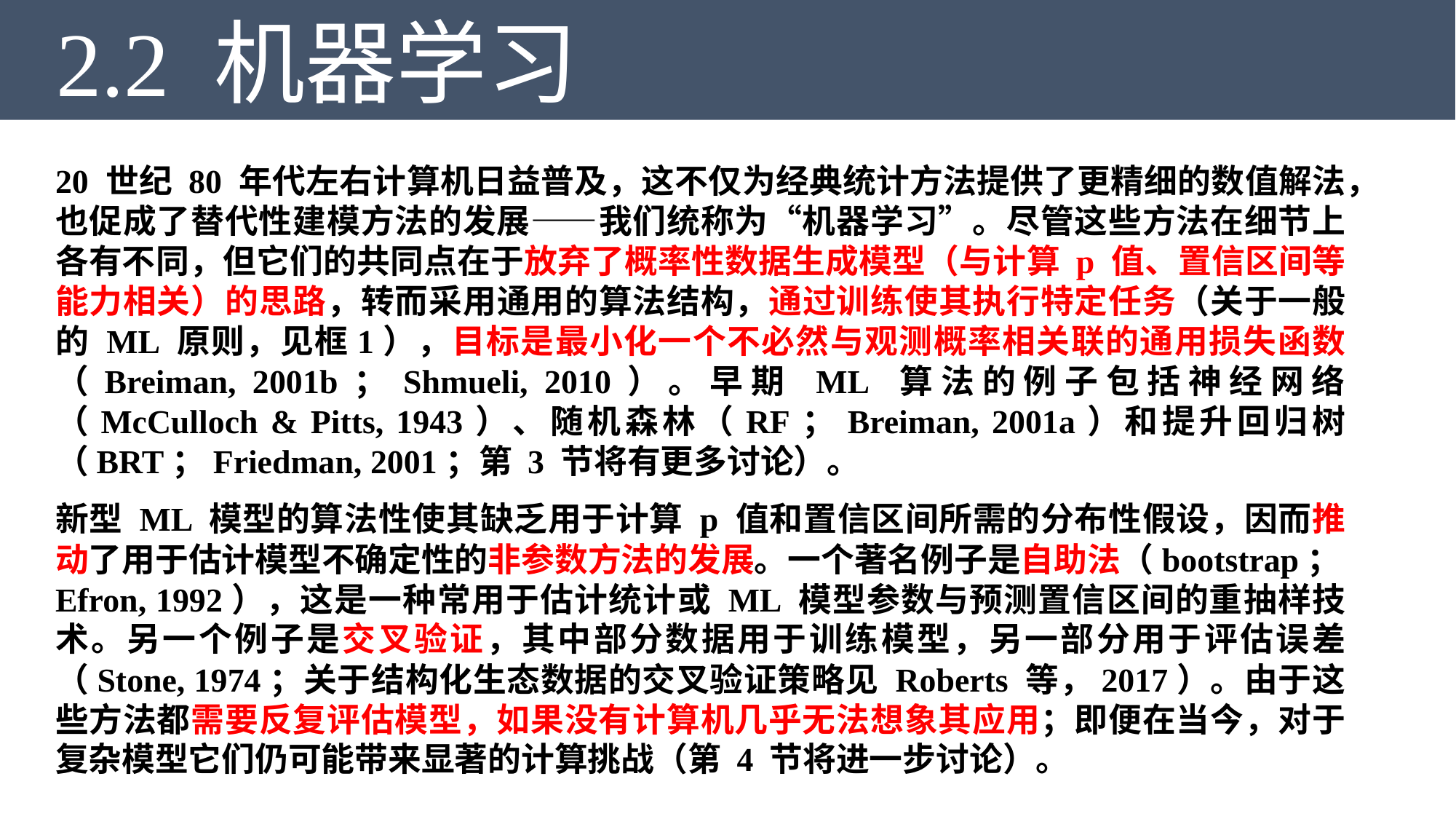

2.2 机器学习
20 世纪 80 年代左右计算机日益普及，这不仅为经典统计方法提供了更精细的数值解法，也促成了替代性建模方法的发展——我们统称为“机器学习”。尽管这些方法在细节上各有不同，但它们的共同点在于放弃了概率性数据生成模型（与计算 p 值、置信区间等能力相关）的思路，转而采用通用的算法结构，通过训练使其执行特定任务（关于一般的 ML 原则，见框1），目标是最小化一个不必然与观测概率相关联的通用损失函数（Breiman, 2001b；Shmueli, 2010）。早期 ML 算法的例子包括神经网络（McCulloch & Pitts, 1943）、随机森林（RF；Breiman, 2001a）和提升回归树（BRT；Friedman, 2001；第 3 节将有更多讨论）。
新型 ML 模型的算法性使其缺乏用于计算 p 值和置信区间所需的分布性假设，因而推动了用于估计模型不确定性的非参数方法的发展。一个著名例子是自助法（bootstrap；Efron, 1992），这是一种常用于估计统计或 ML 模型参数与预测置信区间的重抽样技术。另一个例子是交叉验证，其中部分数据用于训练模型，另一部分用于评估误差（Stone, 1974；关于结构化生态数据的交叉验证策略见 Roberts 等，2017）。由于这些方法都需要反复评估模型，如果没有计算机几乎无法想象其应用；即便在当今，对于复杂模型它们仍可能带来显著的计算挑战（第 4 节将进一步讨论）。